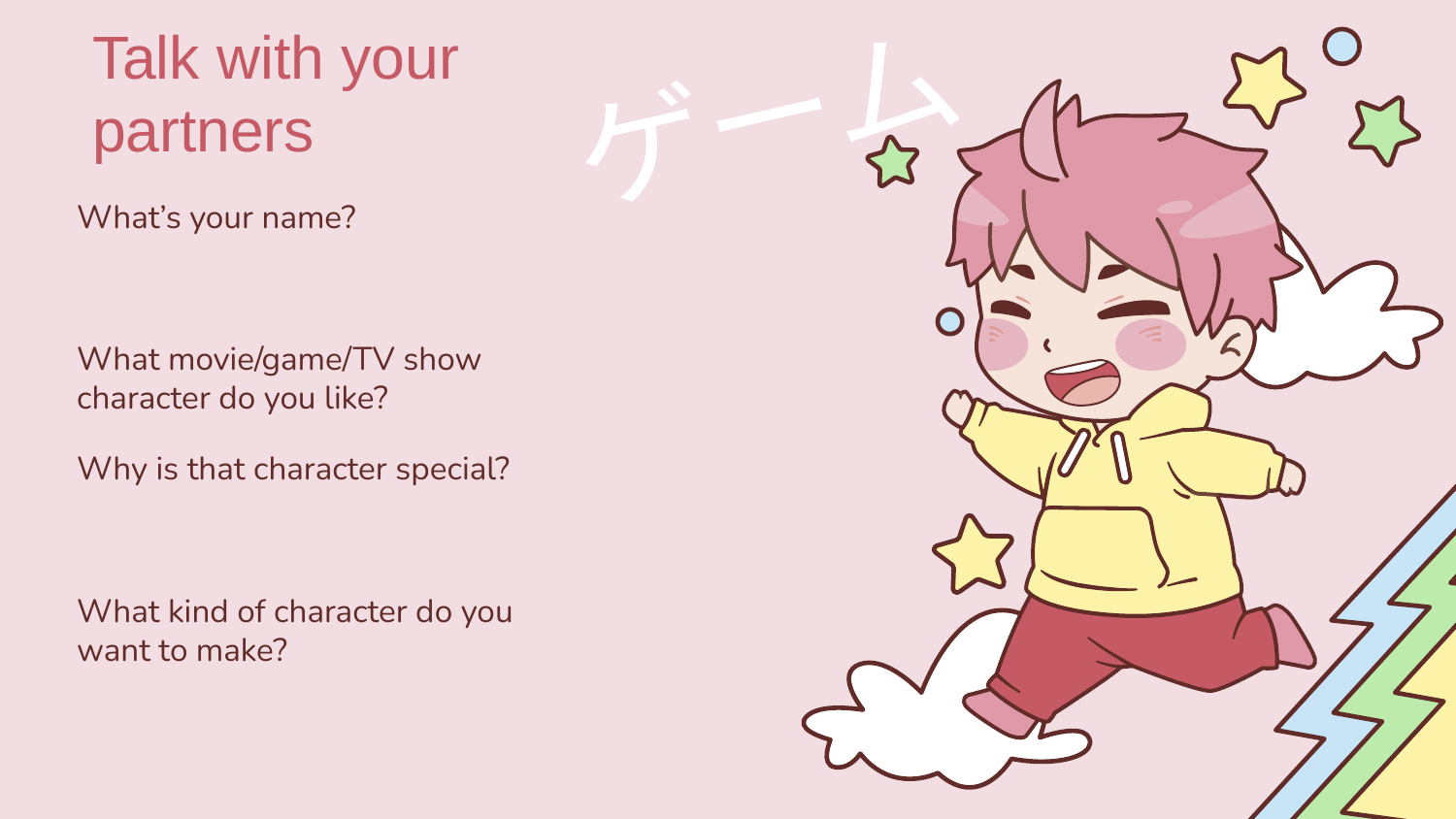

# Talk with your partners
ゲーム

What’s your name?

What movie/game/TV show character do you like?
Why is that character special?

What kind of character do you want to make?